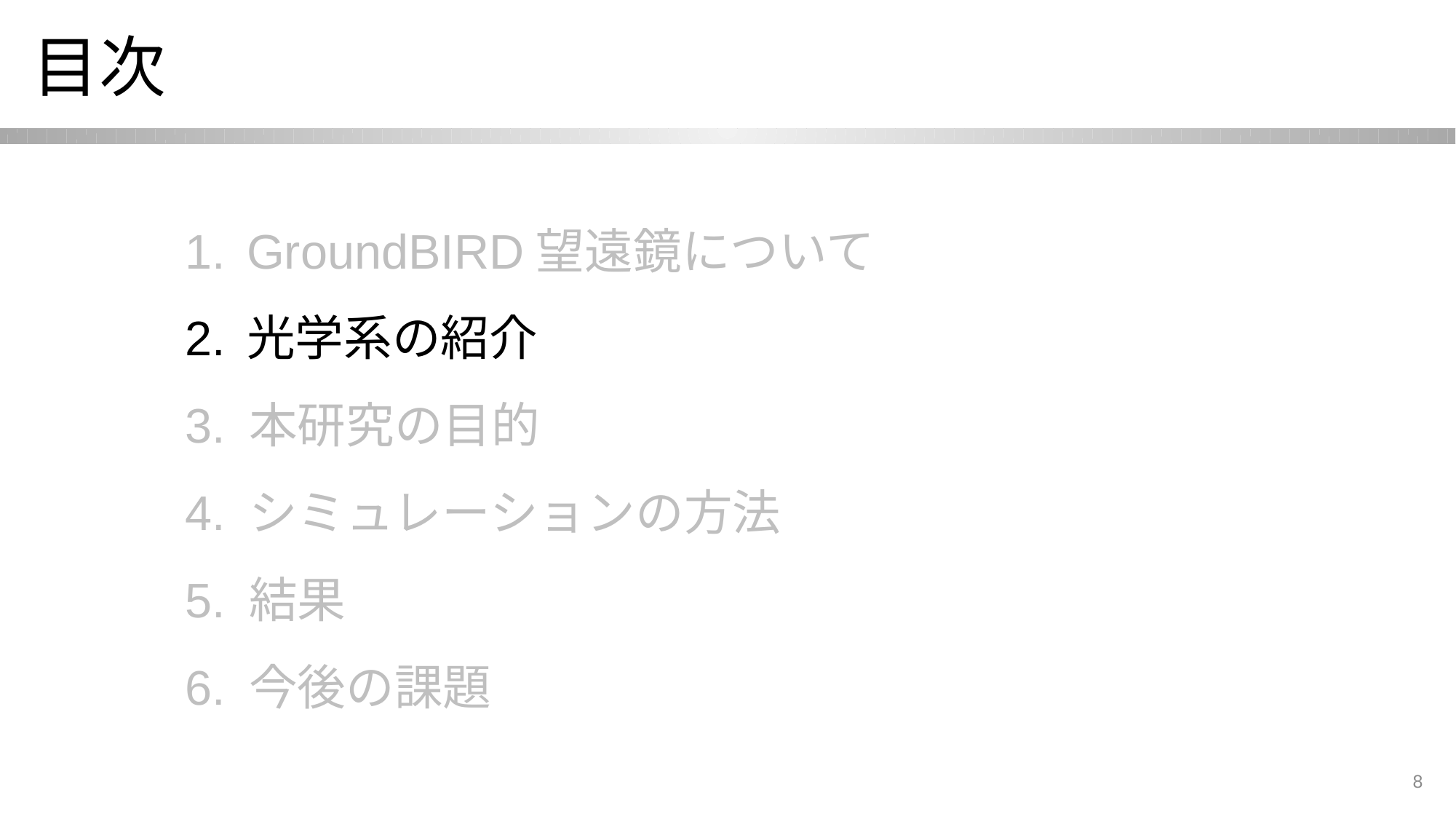

# 目次
GroundBIRD望遠鏡について
光学系の紹介
 本研究の目的
 シミュレーションの方法
 結果
 今後の課題

8